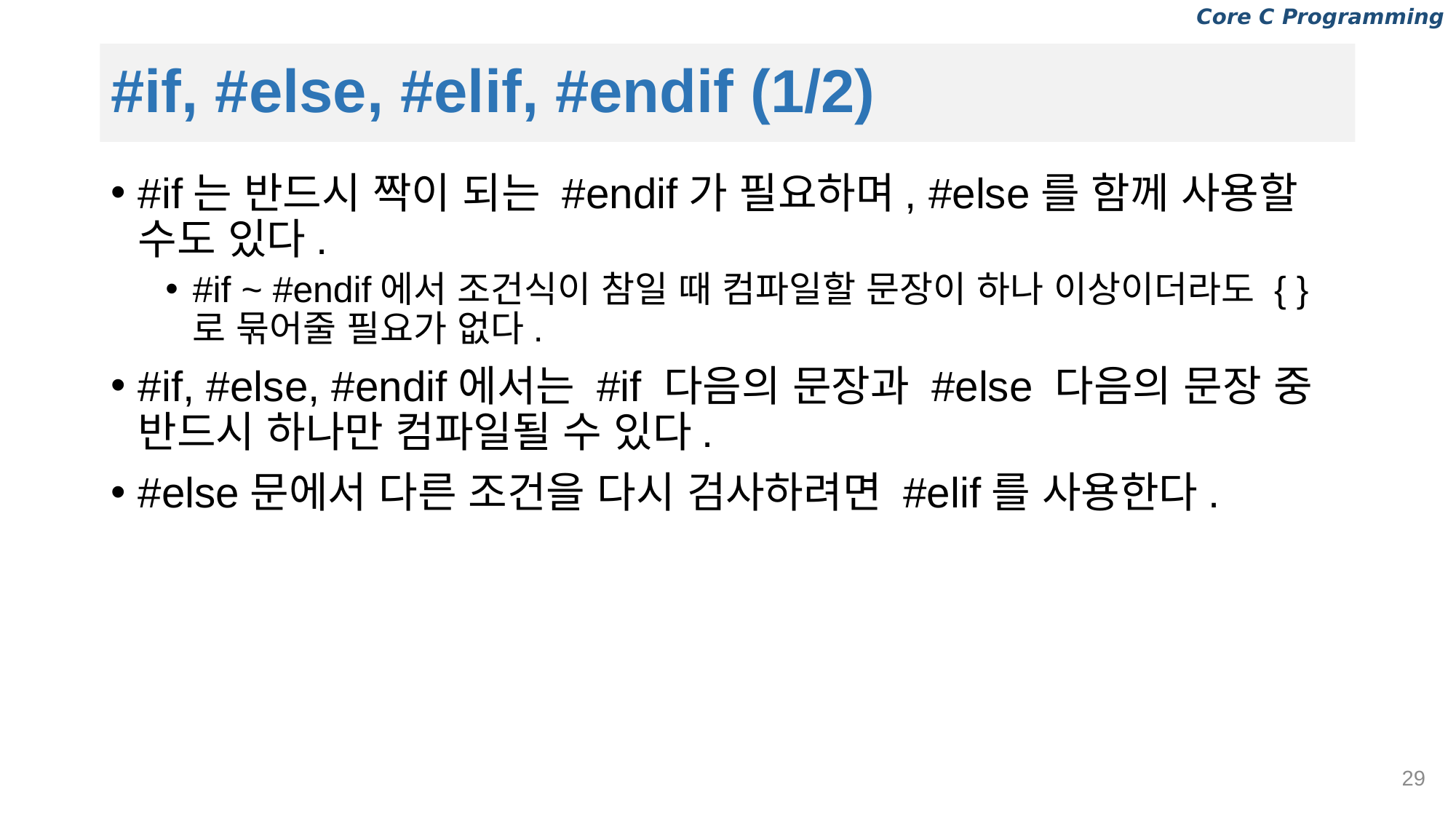

# #if, #else, #elif, #endif (1/2)
#if는 반드시 짝이 되는 #endif가 필요하며, #else를 함께 사용할 수도 있다.
#if ~ #endif에서 조건식이 참일 때 컴파일할 문장이 하나 이상이더라도 { }로 묶어줄 필요가 없다.
#if, #else, #endif에서는 #if 다음의 문장과 #else 다음의 문장 중 반드시 하나만 컴파일될 수 있다.
#else문에서 다른 조건을 다시 검사하려면 #elif를 사용한다.
29